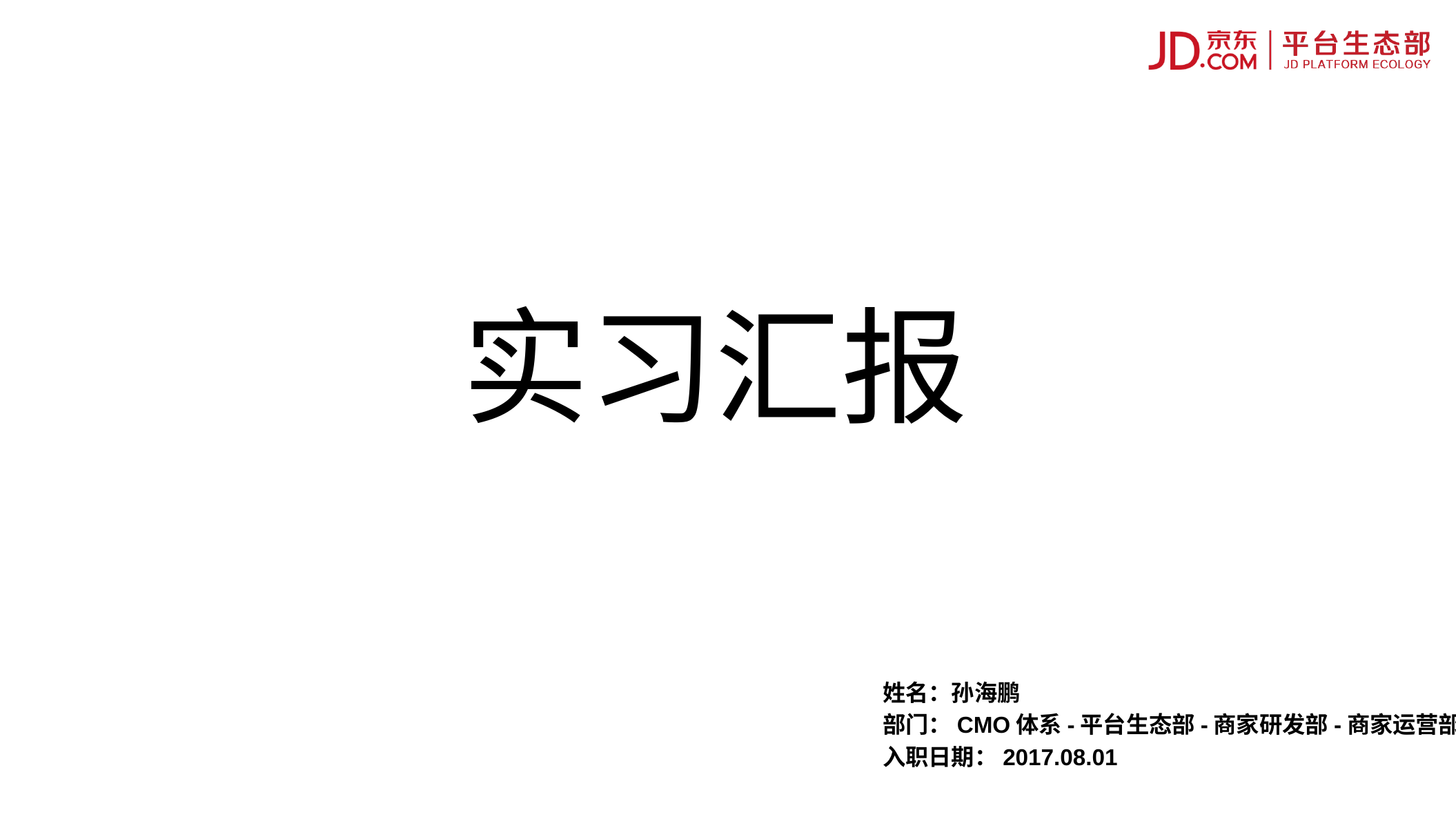

实习汇报
姓名：孙海鹏
部门：CMO体系-平台生态部-商家研发部-商家运营部
入职日期：2017.08.01